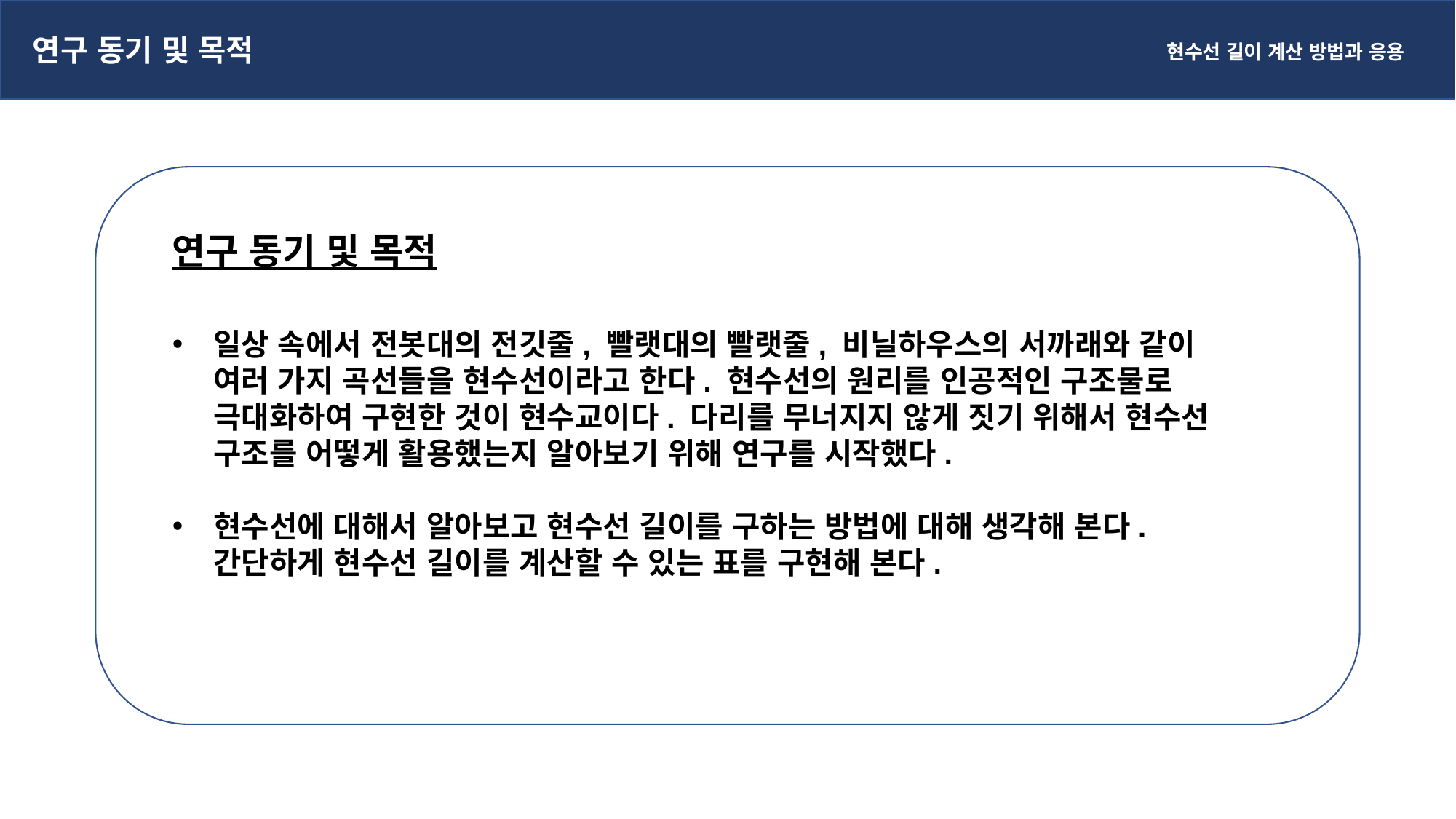

연구 동기 및 목적
현수선 길이 계산 방법과 응용

연구 동기 및 목적
일상 속에서 전봇대의 전깃줄, 빨랫대의 빨랫줄, 비닐하우스의 서까래와 같이 여러 가지 곡선들을 현수선이라고 한다. 현수선의 원리를 인공적인 구조물로 극대화하여 구현한 것이 현수교이다. 다리를 무너지지 않게 짓기 위해서 현수선 구조를 어떻게 활용했는지 알아보기 위해 연구를 시작했다.

현수선에 대해서 알아보고 현수선 길이를 구하는 방법에 대해 생각해 본다. 간단하게 현수선 길이를 계산할 수 있는 표를 구현해 본다.